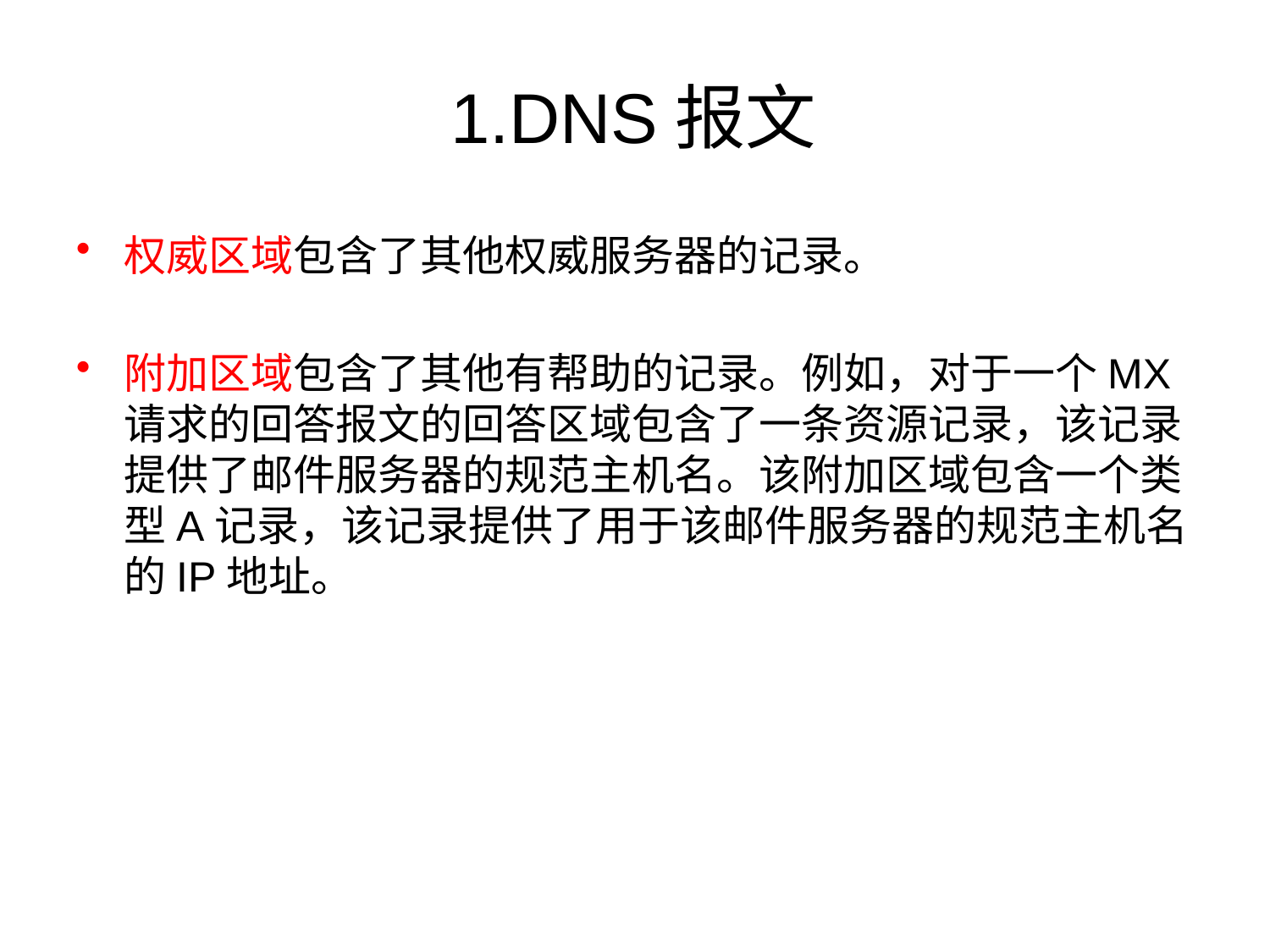

# 1.DNS报文
权威区域包含了其他权威服务器的记录。

附加区域包含了其他有帮助的记录。例如，对于一个MX请求的回答报文的回答区域包含了一条资源记录，该记录提供了邮件服务器的规范主机名。该附加区域包含一个类型A记录，该记录提供了用于该邮件服务器的规范主机名的IP地址。